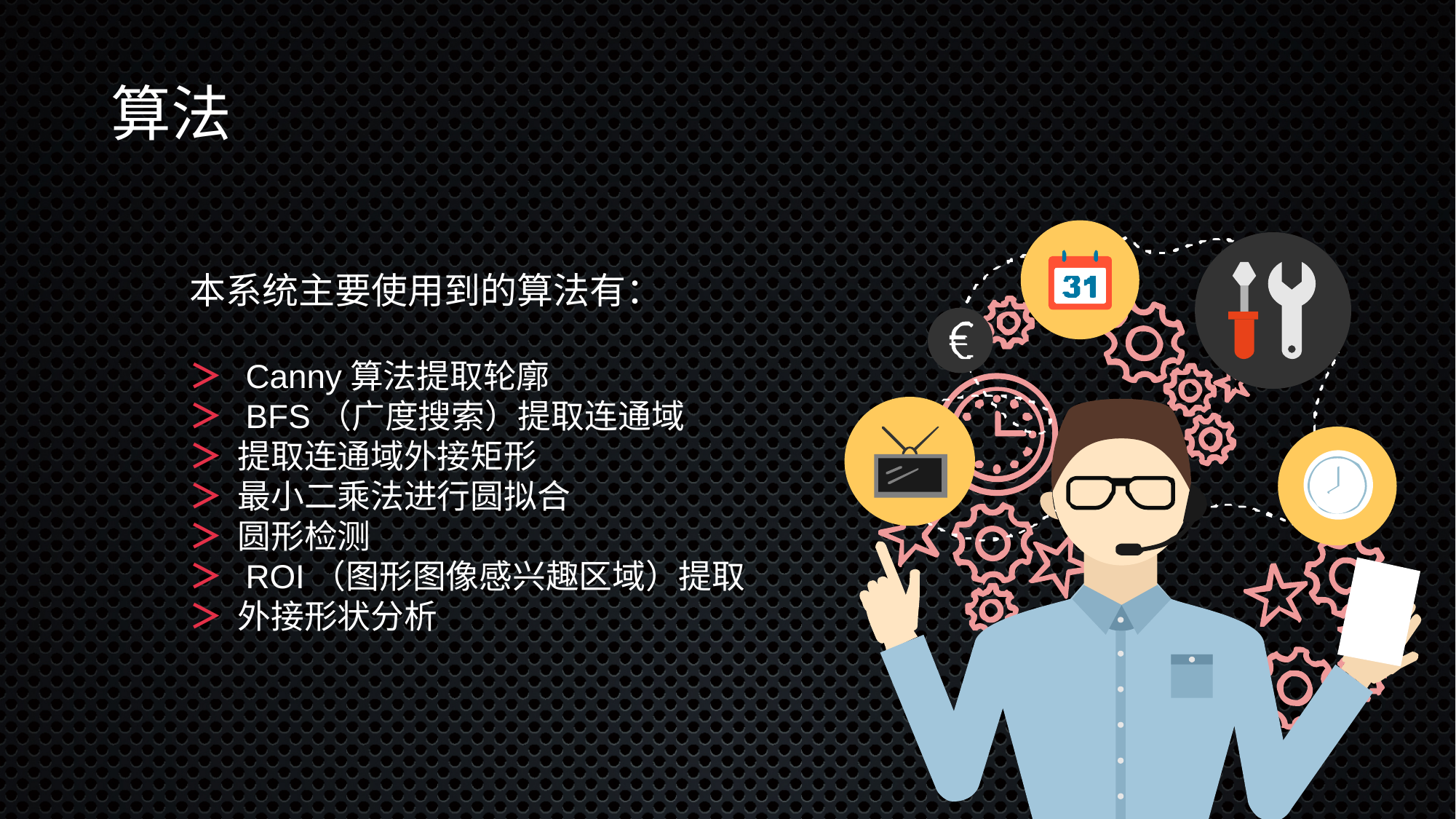

# 算法

本系统主要使用到的算法有：

＞  Canny算法提取轮廓
＞  BFS（广度搜索）提取连通域
＞  提取连通域外接矩形
＞  最小二乘法进行圆拟合
＞  圆形检测
＞  ROI（图形图像感兴趣区域）提取
＞  外接形状分析